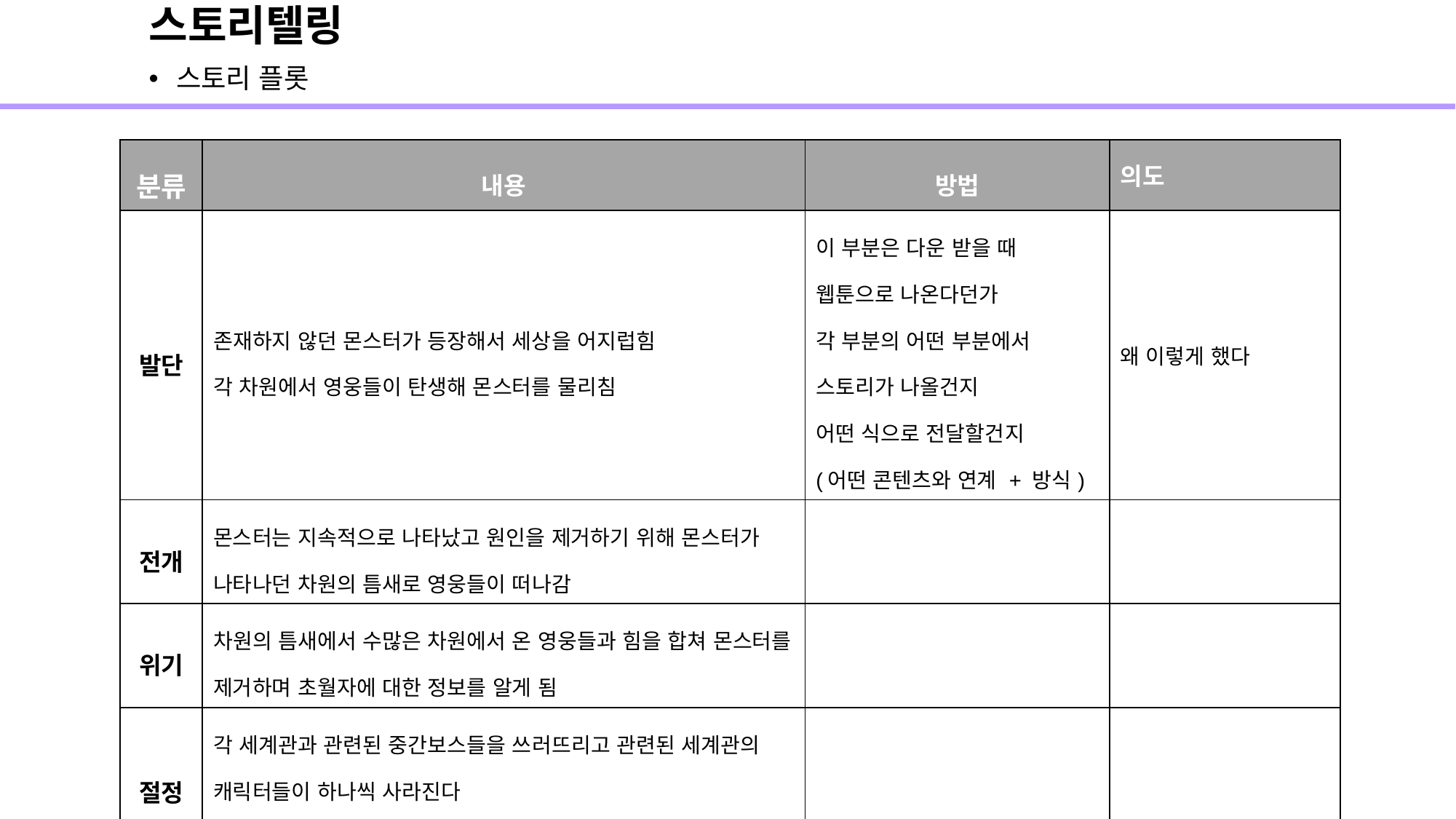

# 스토리텔링
스토리 플롯
| 분류 | 내용 | 방법 | 의도 |
| --- | --- | --- | --- |
| 발단 | 존재하지 않던 몬스터가 등장해서 세상을 어지럽힘 각 차원에서 영웅들이 탄생해 몬스터를 물리침 | 이 부분은 다운 받을 때 웹툰으로 나온다던가 각 부분의 어떤 부분에서 스토리가 나올건지 어떤 식으로 전달할건지 (어떤 콘텐츠와 연계 + 방식) | 왜 이렇게 했다 |
| 전개 | 몬스터는 지속적으로 나타났고 원인을 제거하기 위해 몬스터가 나타나던 차원의 틈새로 영웅들이 떠나감 |  |  |
| 위기 | 차원의 틈새에서 수많은 차원에서 온 영웅들과 힘을 합쳐 몬스터를 제거하며 초월자에 대한 정보를 알게 됨 |  |  |
| 절정 | 각 세계관과 관련된 중간보스들을 쓰러뜨리고 관련된 세계관의 캐릭터들이 하나씩 사라진다 최후의 1인이 초월자를 만나 전투하게 됨 |  |  |
| 결말 |  |  |  |